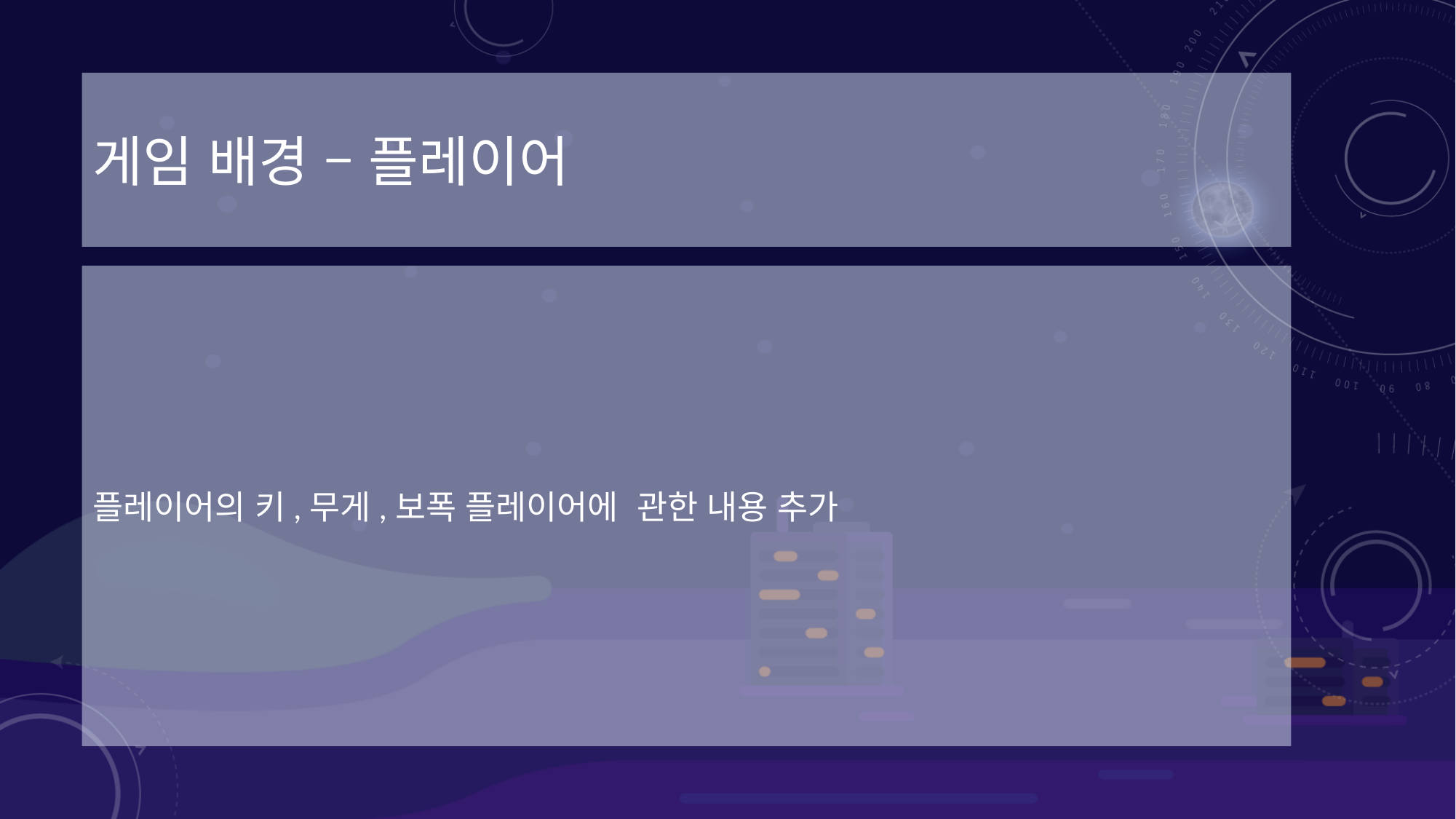

# 게임 배경 – 플레이어
플레이어의 키,무게,보폭 플레이어에  관한 내용 추가